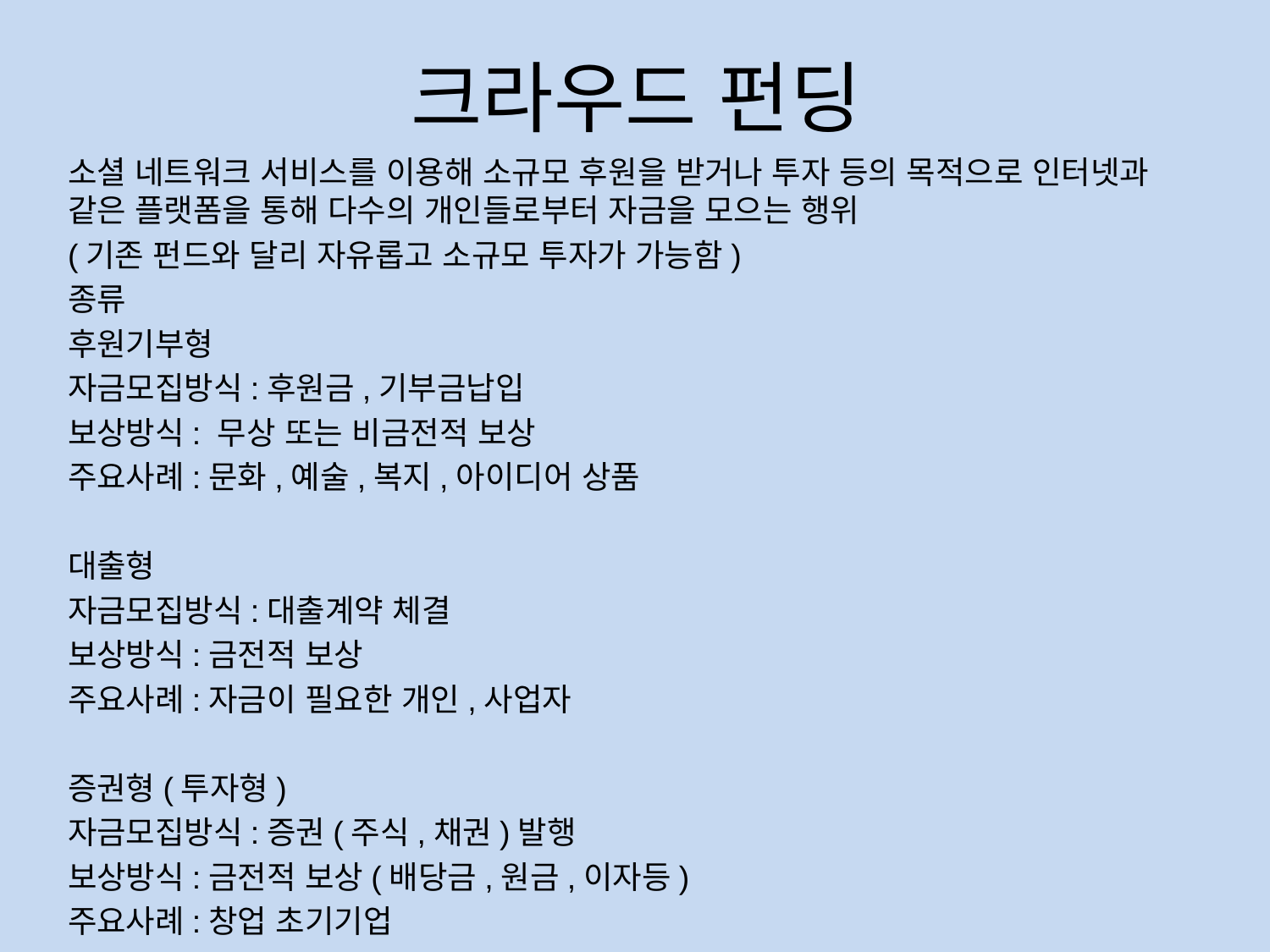

# 크라우드 펀딩
소셜 네트워크 서비스를 이용해 소규모 후원을 받거나 투자 등의 목적으로 인터넷과 같은 플랫폼을 통해 다수의 개인들로부터 자금을 모으는 행위
(기존 펀드와 달리 자유롭고 소규모 투자가 가능함)
종류
후원기부형
자금모집방식:후원금,기부금납입
보상방식: 무상 또는 비금전적 보상
주요사례:문화,예술,복지,아이디어 상품

대출형
자금모집방식:대출계약 체결
보상방식:금전적 보상
주요사례:자금이 필요한 개인,사업자

증권형(투자형)
자금모집방식:증권(주식,채권)발행
보상방식:금전적 보상(배당금,원금,이자등)
주요사례:창업 초기기업